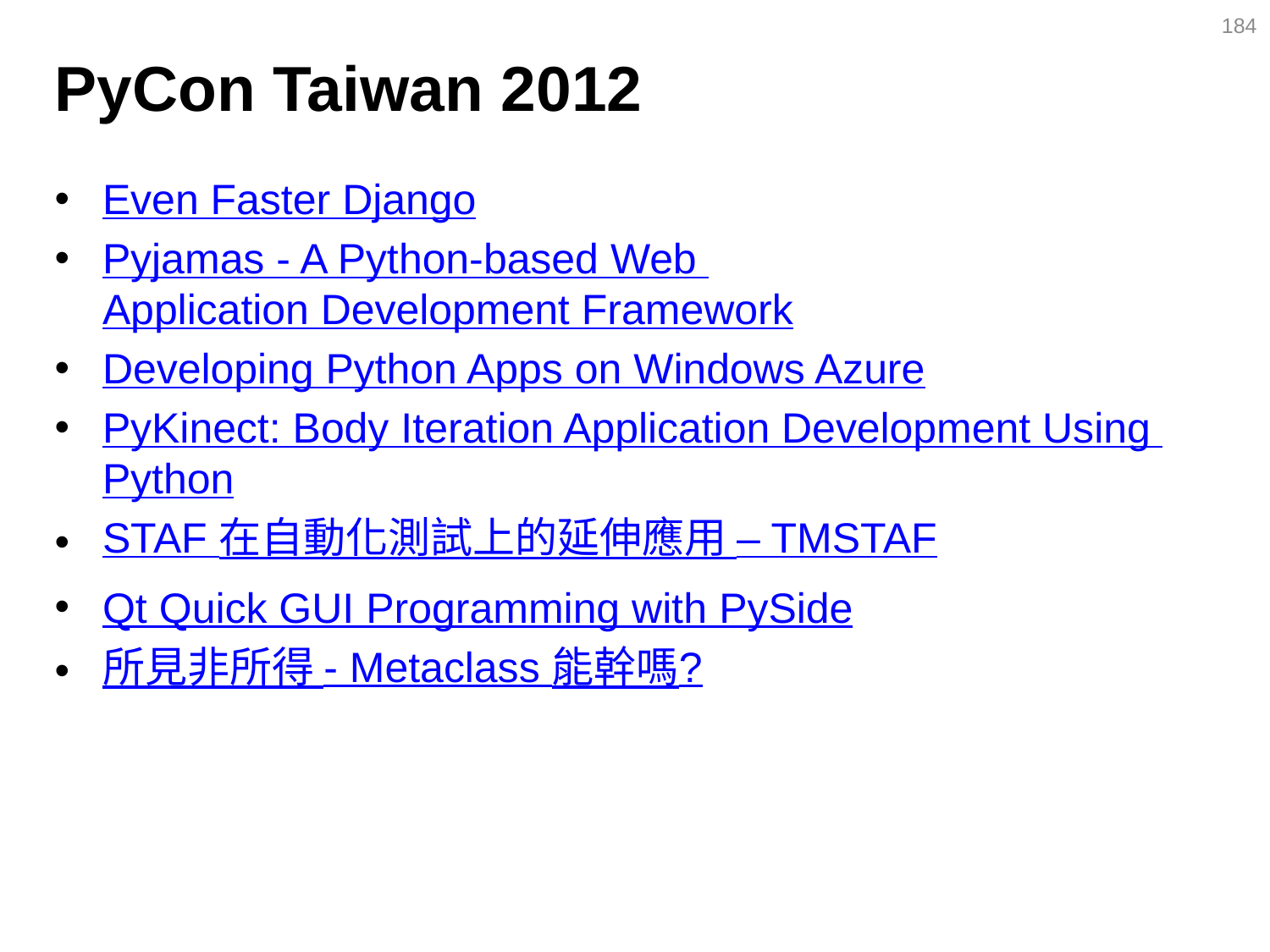

184
# PyCon Taiwan 2012
Even Faster Django
Pyjamas - A Python-based Web Application Development Framework
Developing Python Apps on Windows Azure
PyKinect: Body Iteration Application Development Using Python
STAF 在自動化測試上的延伸應用 – TMSTAF
Qt Quick GUI Programming with PySide
所見非所得 - Metaclass 能幹嗎?